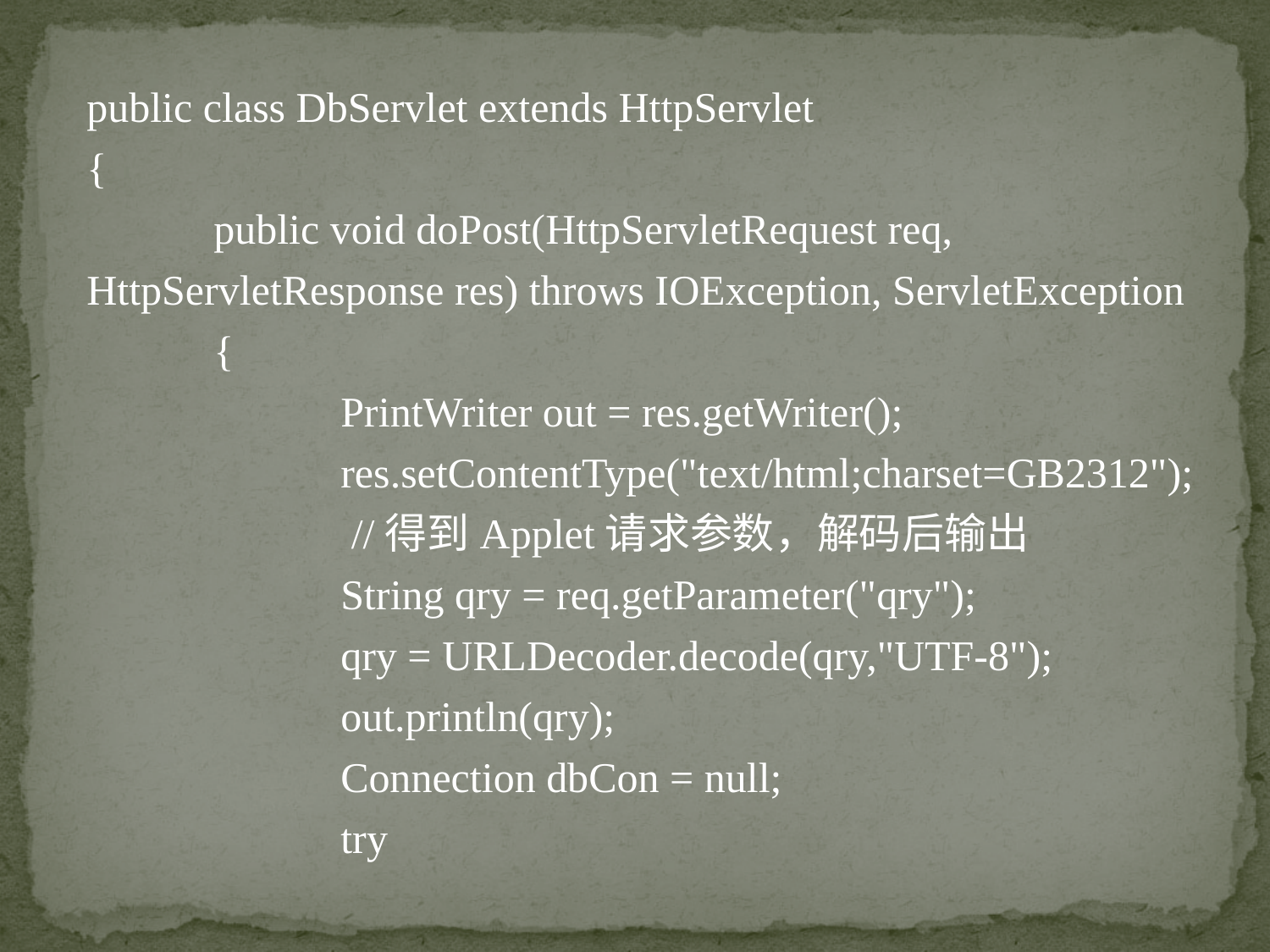

public class DbServlet extends HttpServlet
{
	public void doPost(HttpServletRequest req, HttpServletResponse res) throws IOException, ServletException
	{
		PrintWriter out = res.getWriter();
		res.setContentType("text/html;charset=GB2312");
        		 //得到Applet请求参数，解码后输出
		String qry = req.getParameter("qry");
		qry = URLDecoder.decode(qry,"UTF-8");
		out.println(qry);
		Connection dbCon = null;
		try